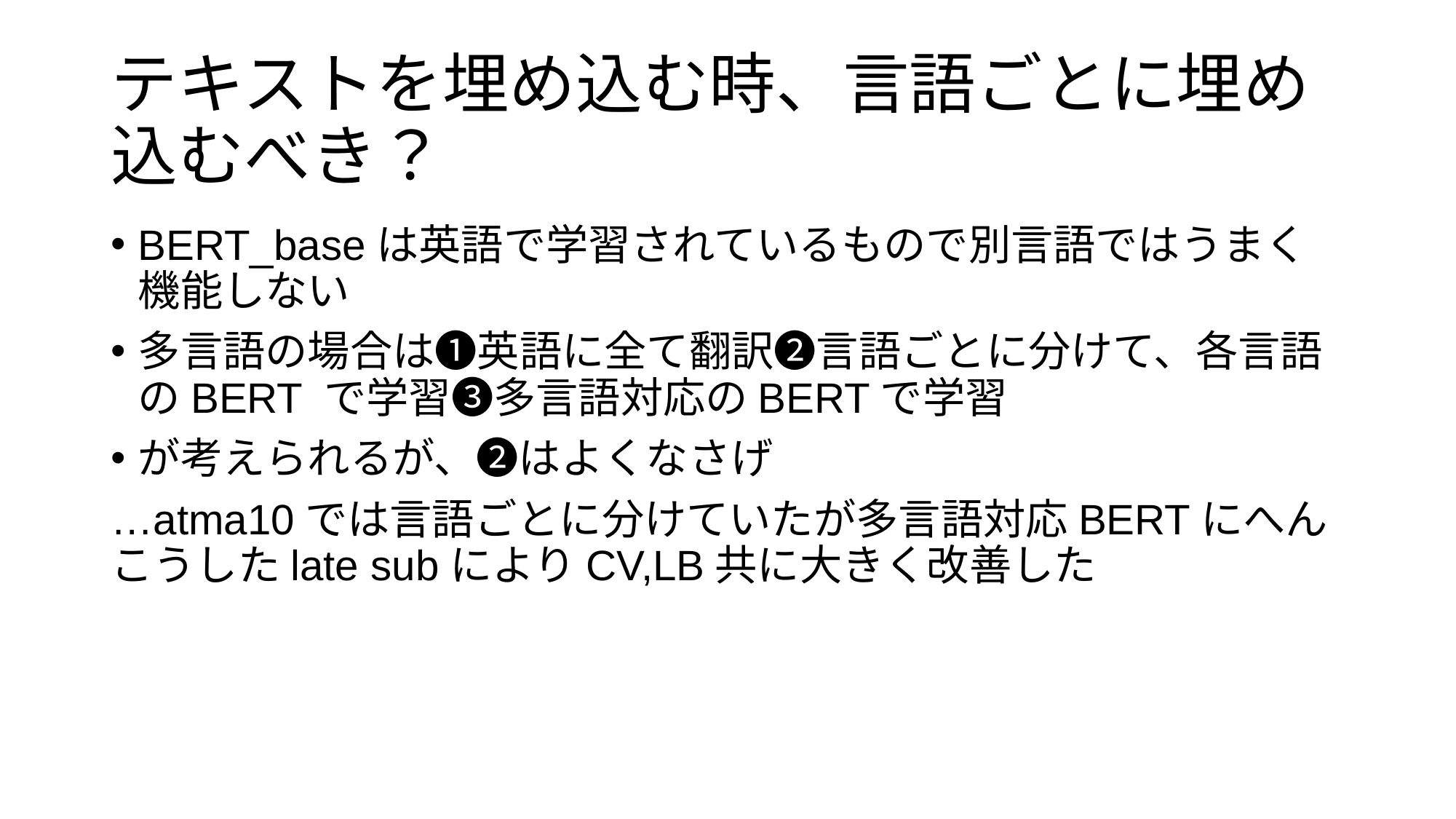

# テキストを埋め込む時、言語ごとに埋め込むべき？
BERT_baseは英語で学習されているもので別言語ではうまく機能しない
多言語の場合は❶英語に全て翻訳❷言語ごとに分けて、各言語のBERT で学習❸多言語対応のBERTで学習
が考えられるが、❷はよくなさげ
…atma10では言語ごとに分けていたが多言語対応BERTにへんこうしたlate subによりCV,LB共に大きく改善した